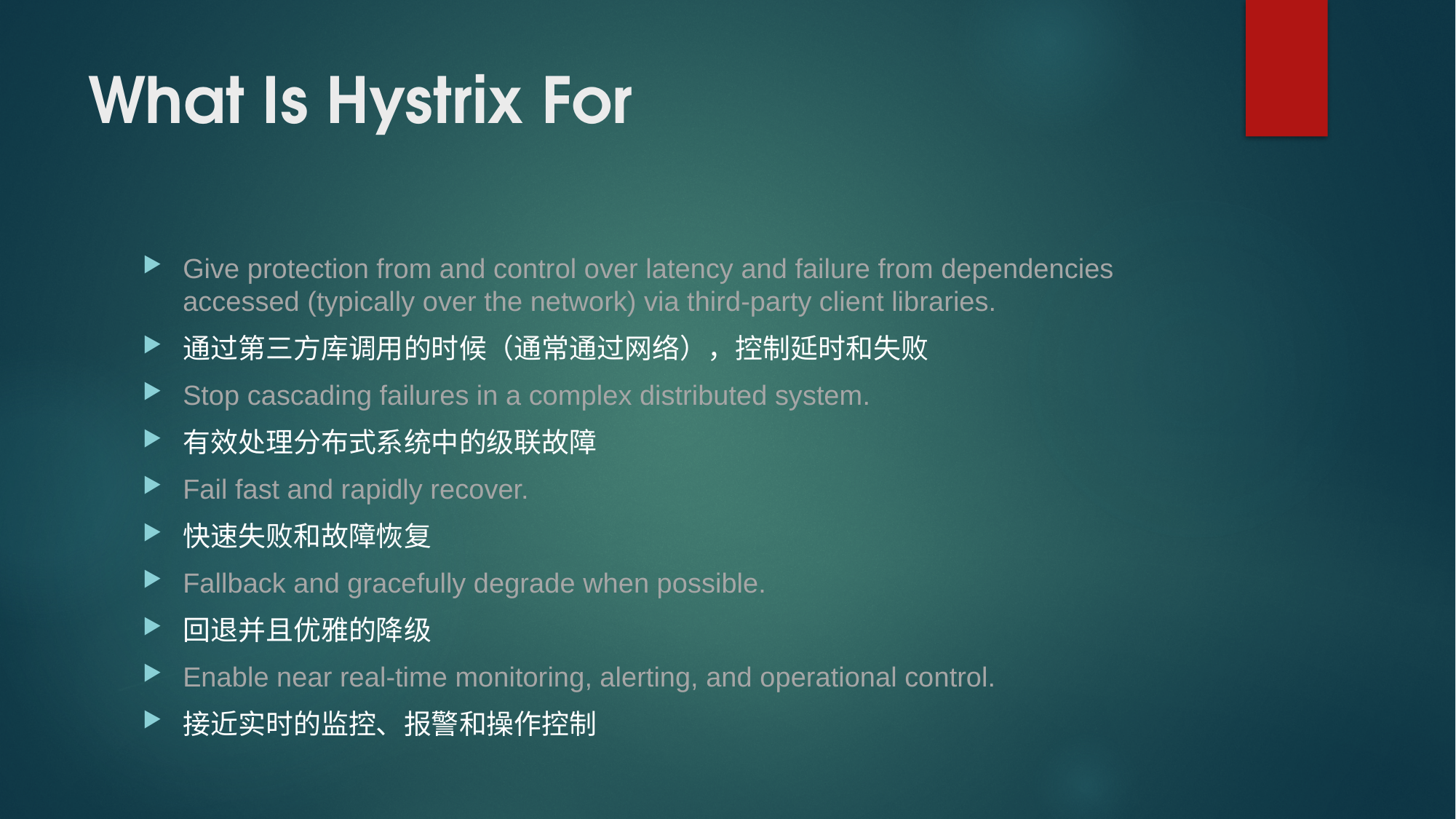

# What Is Hystrix For
Give protection from and control over latency and failure from dependencies accessed (typically over the network) via third-party client libraries.
通过第三方库调用的时候（通常通过网络），控制延时和失败
Stop cascading failures in a complex distributed system.
有效处理分布式系统中的级联故障
Fail fast and rapidly recover.
快速失败和故障恢复
Fallback and gracefully degrade when possible.
回退并且优雅的降级
Enable near real-time monitoring, alerting, and operational control.
接近实时的监控、报警和操作控制